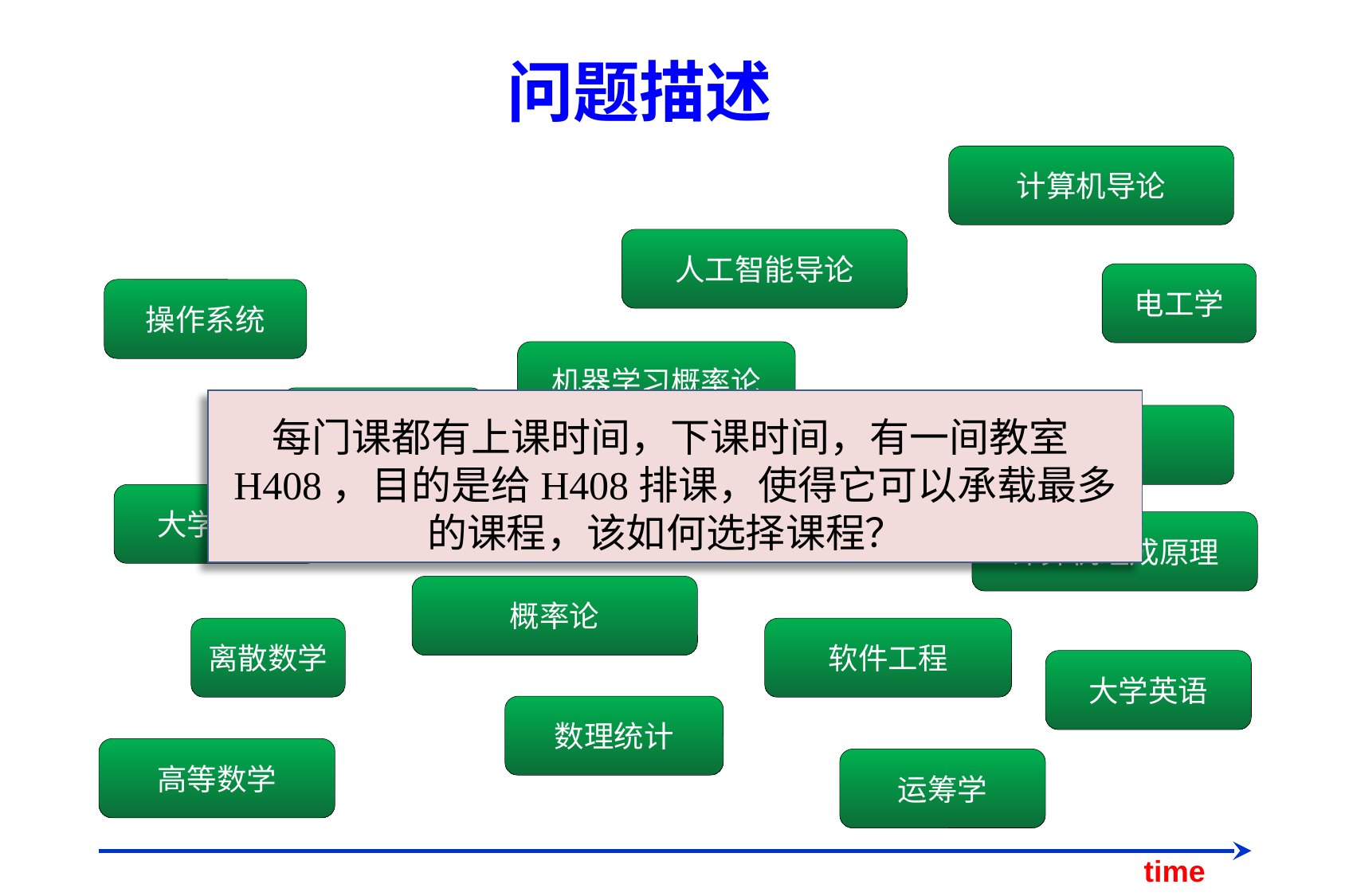

# 问题描述
计算机导论
人工智能导论
电工学
操作系统
机器学习概率论
算法设计与分析

每门课都有上课时间，下课时间，有一间教室H408，目的是给H408排课，使得它可以承载最多的课程，该如何选择课程？

汇编语言
程序语言设计
大学物理
计算机组成原理
概率论
离散数学
软件工程
大学英语
数理统计
高等数学
运筹学
time